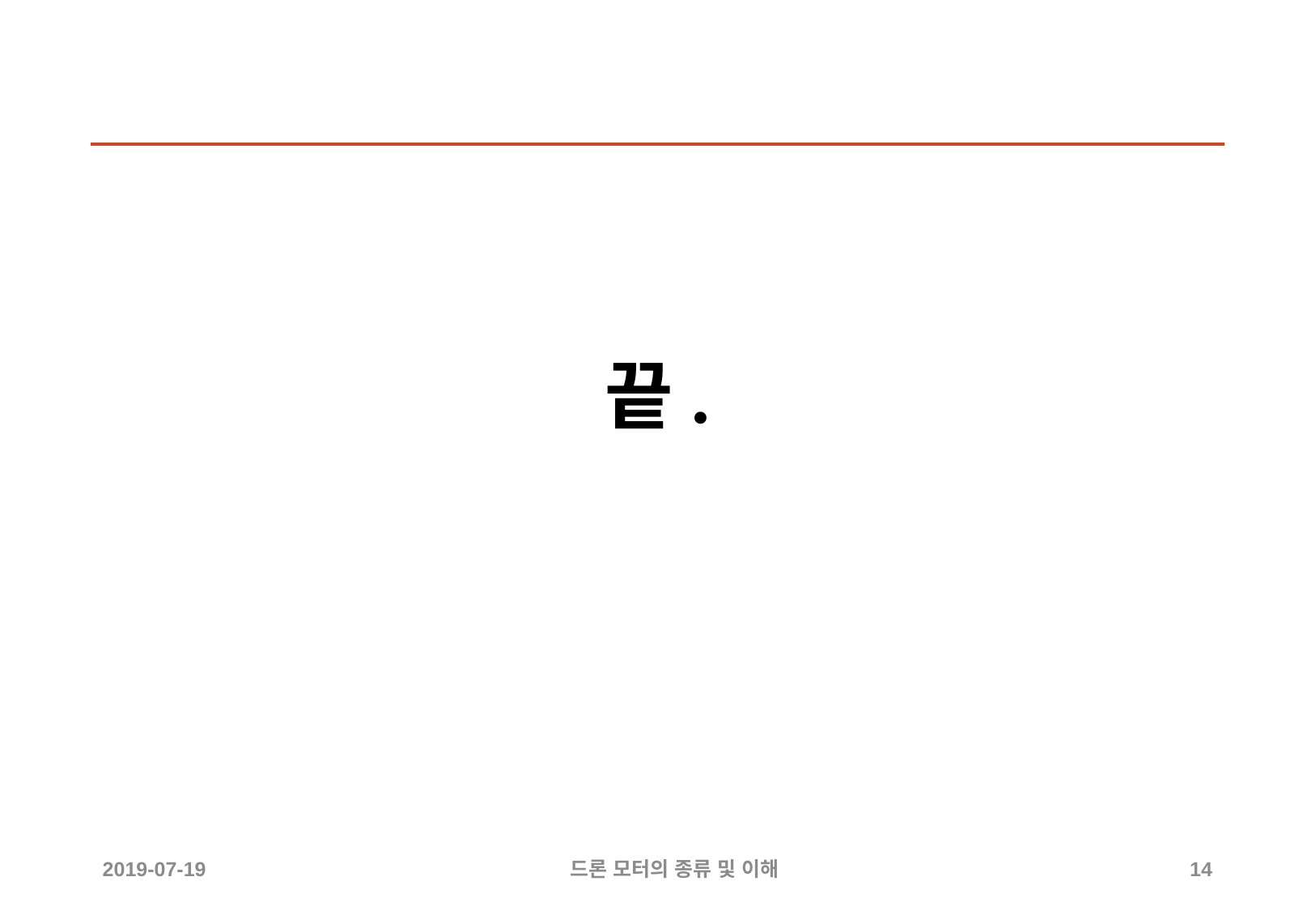

# 끝.
2019-07-19
드론 모터의 종류 및 이해
14